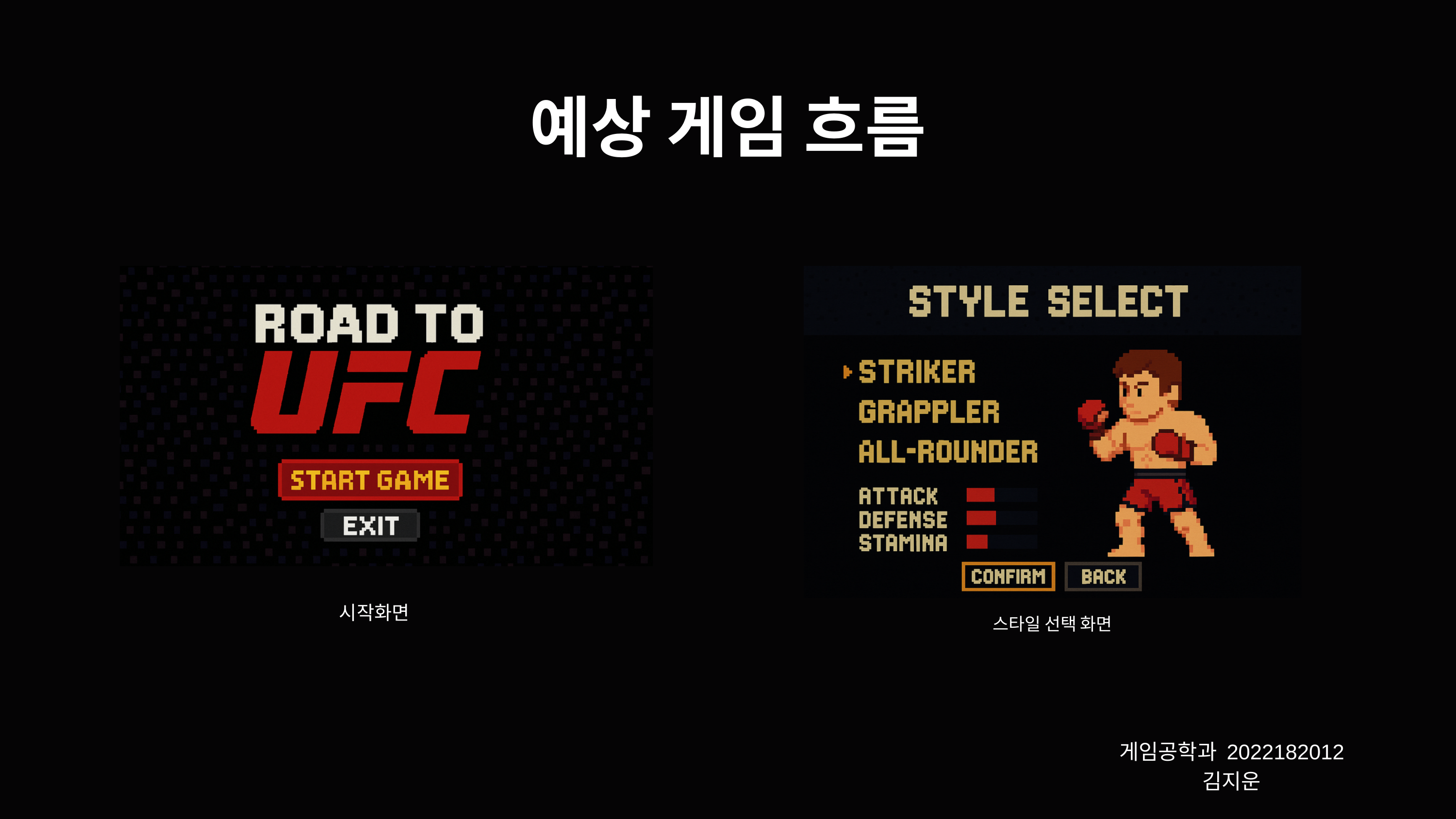

예상 게임 흐름

시작화면
스타일 선택 화면
게임공학과 2022182012 김지운